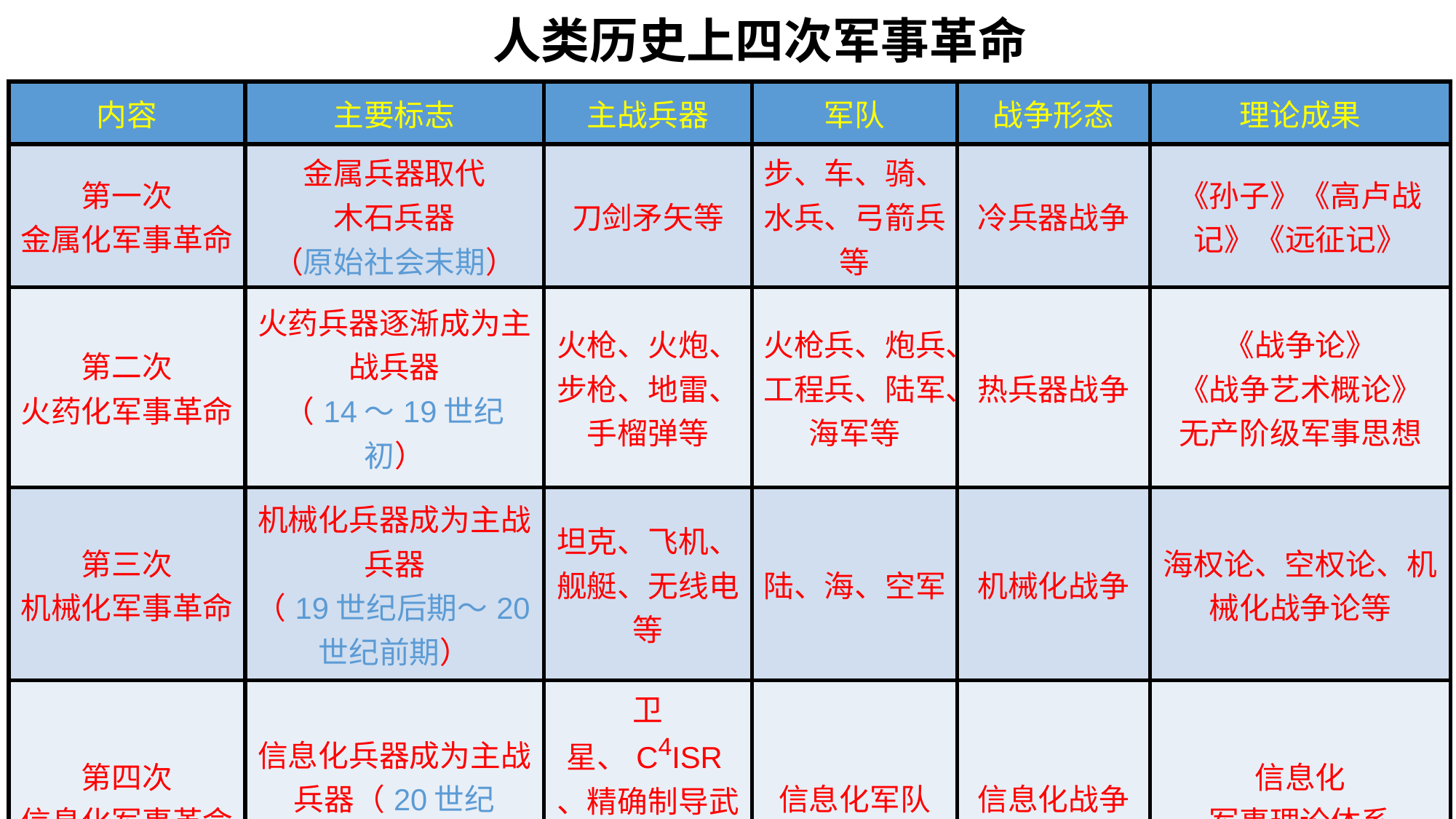

人类历史上四次军事革命
| 内容 | 主要标志 | 主战兵器 | 军队 | 战争形态 | 理论成果 |
| --- | --- | --- | --- | --- | --- |
| 第一次 金属化军事革命 | 金属兵器取代 木石兵器 （原始社会末期） | 刀剑矛矢等 | 步、车、骑、水兵、弓箭兵等 | 冷兵器战争 | 《孙子》《高卢战记》《远征记》 |
| 第二次 火药化军事革命 | 火药兵器逐渐成为主战兵器 （14～19世纪初） | 火枪、火炮、步枪、地雷、手榴弹等 | 火枪兵、炮兵、工程兵、陆军、海军等 | 热兵器战争 | 《战争论》 《战争艺术概论》 无产阶级军事思想 |
| 第三次 机械化军事革命 | 机械化兵器成为主战兵器 （19世纪后期～20世纪前期） | 坦克、飞机、舰艇、无线电等 | 陆、海、空军 | 机械化战争 | 海权论、空权论、机械化战争论等 |
| 第四次 信息化军事革命 | 信息化兵器成为主战兵器（20世纪末--） | 卫星、C4ISR、精确制导武器新概念武器等 | 信息化军队 | 信息化战争 | 信息化 军事理论体系 |